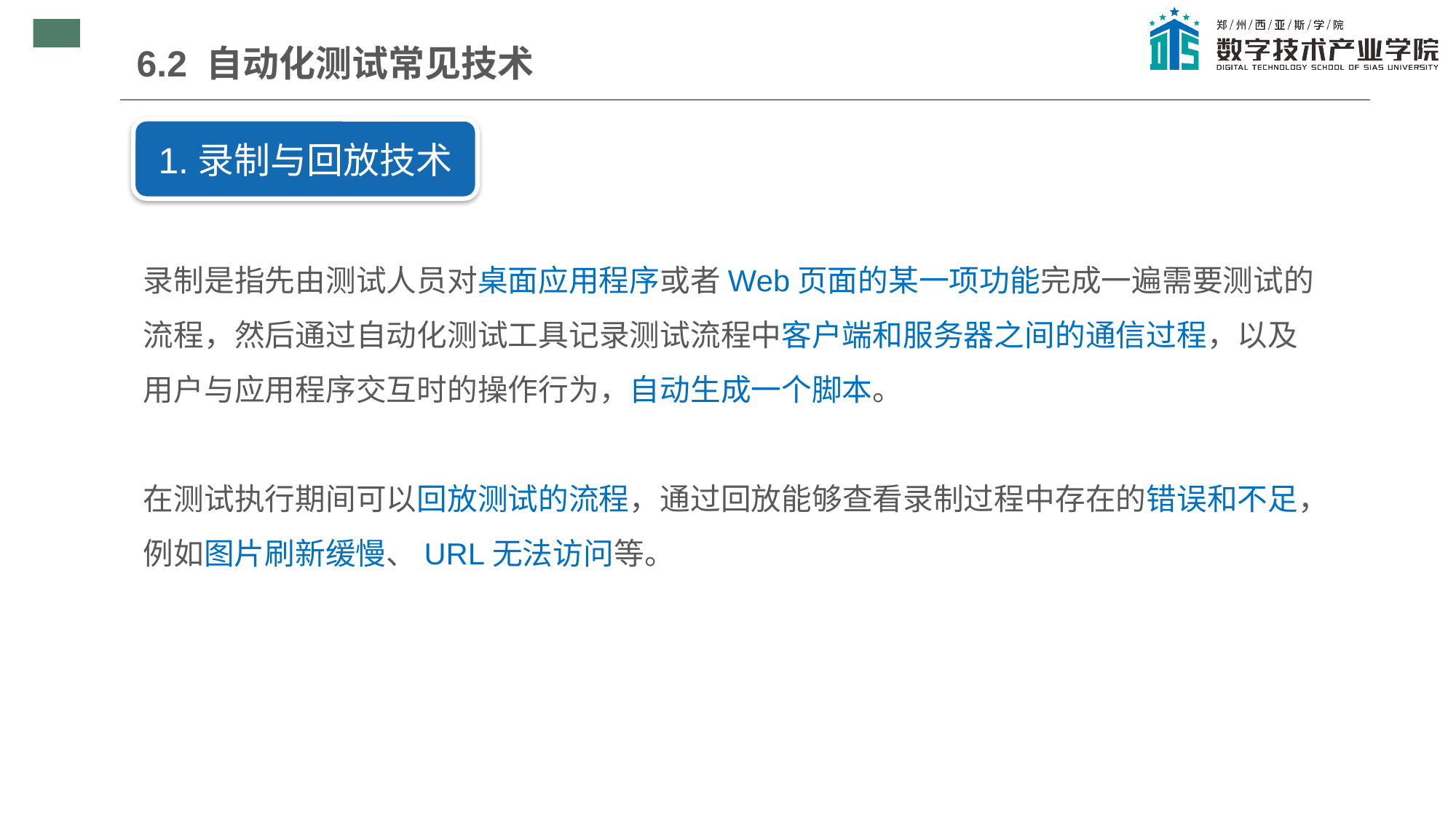

6.2 自动化测试常见技术
1.录制与回放技术
录制是指先由测试人员对桌面应用程序或者Web页面的某一项功能完成一遍需要测试的流程，然后通过自动化测试工具记录测试流程中客户端和服务器之间的通信过程，以及用户与应用程序交互时的操作行为，自动生成一个脚本。

在测试执行期间可以回放测试的流程，通过回放能够查看录制过程中存在的错误和不足，例如图片刷新缓慢、URL无法访问等。